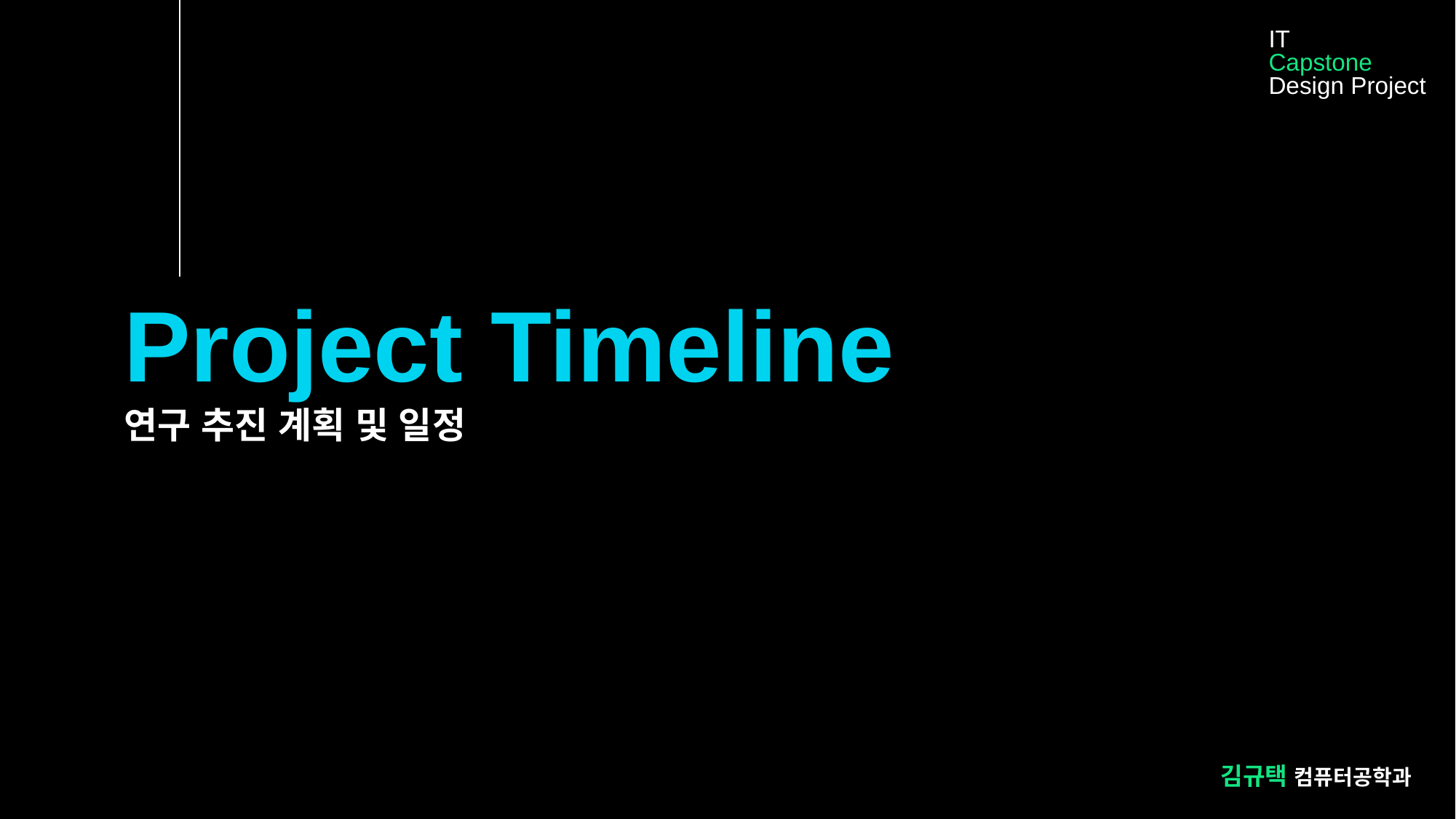

IT
Capstone
Design Project
Project Timeline
연구 추진 계획 및 일정
김규택 컴퓨터공학과